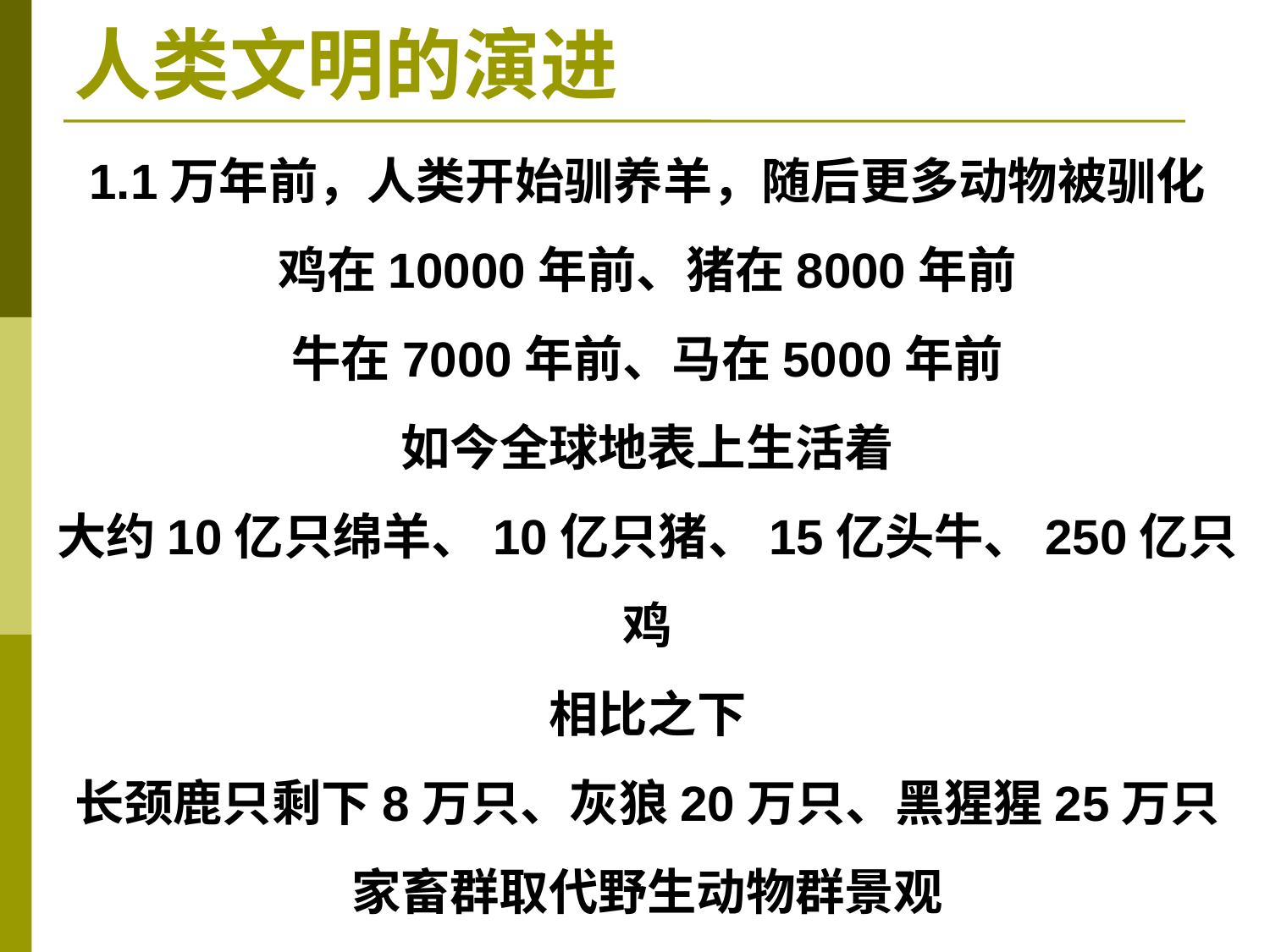

人类文明的演进
1.1万年前，人类开始驯养羊，随后更多动物被驯化
鸡在10000年前、猪在8000年前
牛在7000年前、马在5000年前
如今全球地表上生活着
大约10亿只绵羊、10亿只猪、15亿头牛、250亿只鸡
相比之下
长颈鹿只剩下8万只、灰狼20万只、黑猩猩25万只
家畜群取代野生动物群景观
人类文明的发展需要替代了生物自然进化